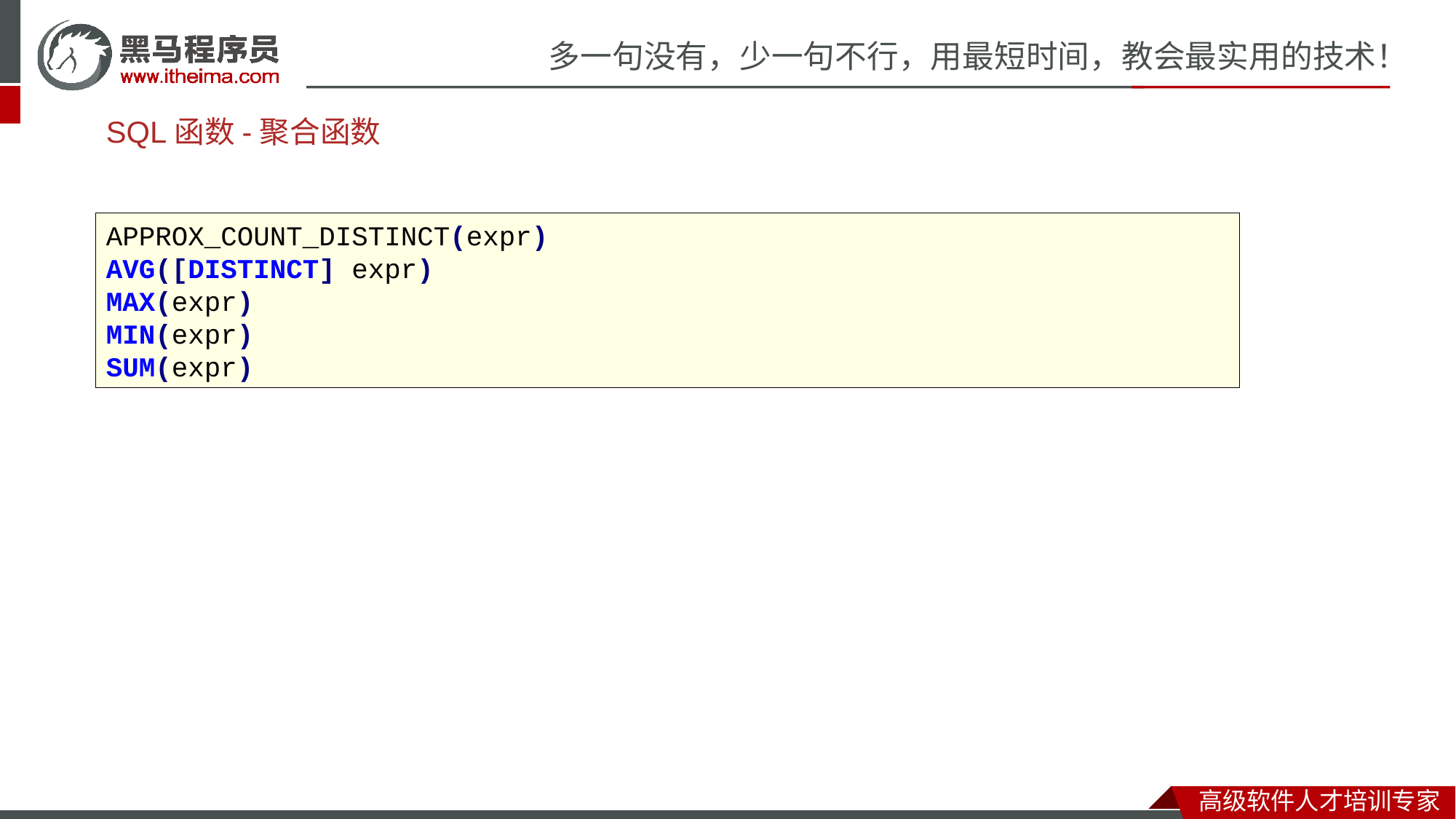

# SQL函数-聚合函数
APPROX_COUNT_DISTINCT(expr)
AVG([DISTINCT] expr)
MAX(expr)
MIN(expr)
SUM(expr)